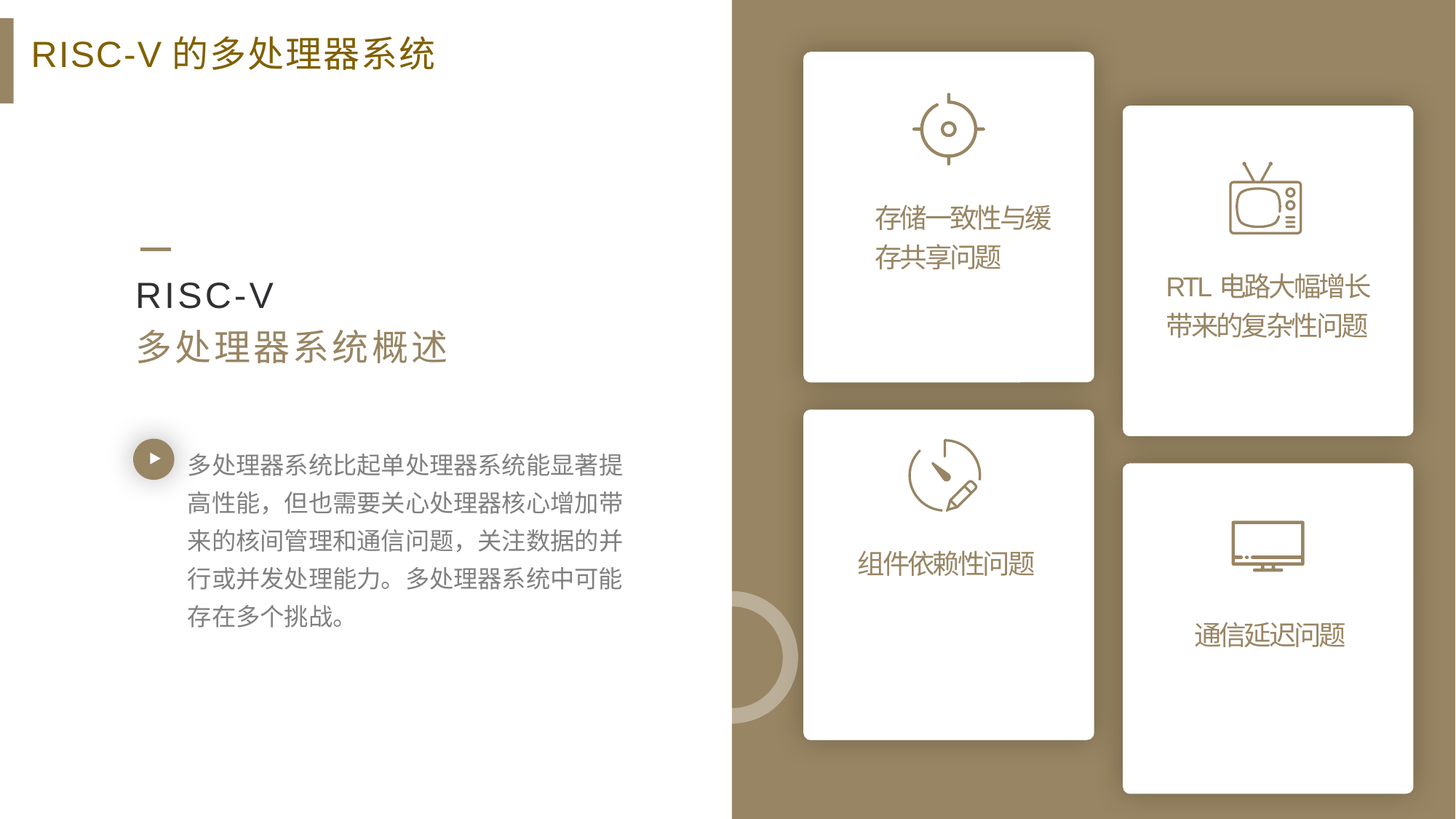

RISC-V的多处理器系统

存储一致性与缓存共享问题
RISC-V
多处理器系统概述
RTL电路大幅增长带来的复杂性问题

多处理器系统比起单处理器系统能显著提高性能，但也需要关心处理器核心增加带来的核间管理和通信问题，关注数据的并行或并发处理能力。多处理器系统中可能存在多个挑战。

组件依赖性问题

通信延迟问题